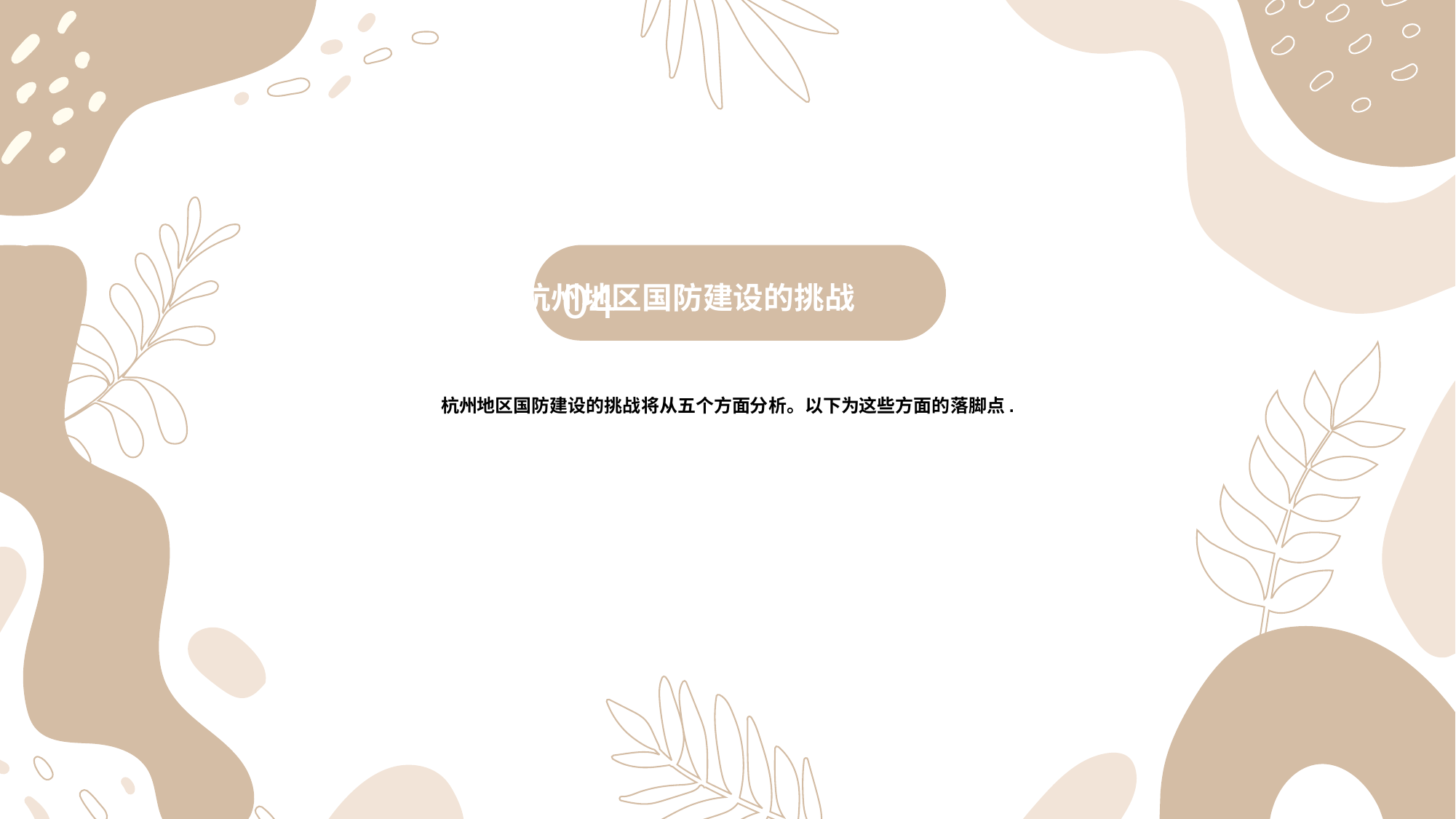

04
杭州地区国防建设的挑战

杭州地区国防建设的挑战将从五个方面分析。以下为这些方面的落脚点.